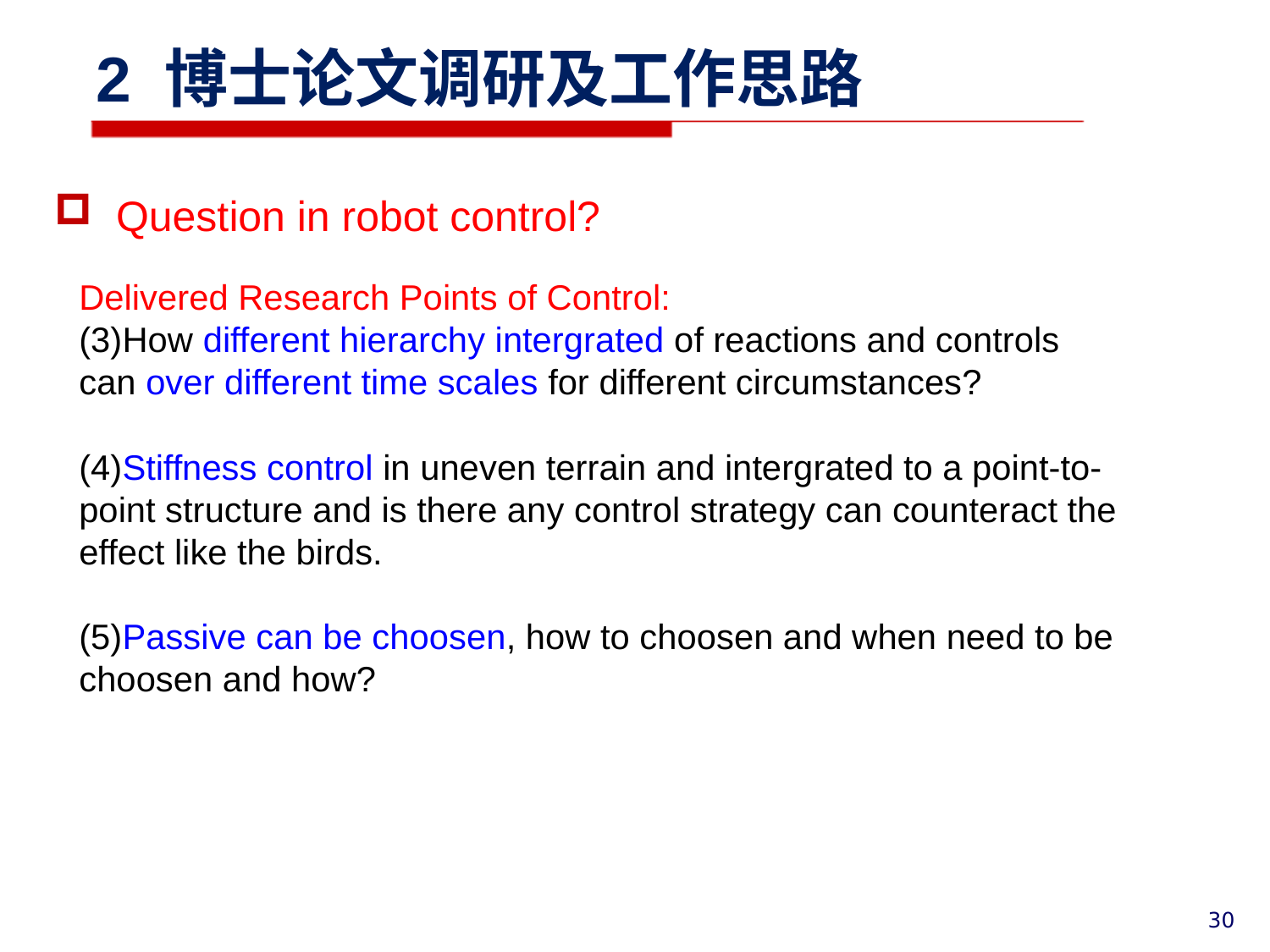

2 博士论文调研及工作思路
Question in robot control?
Delivered Research Points of Control:
(3)How different hierarchy intergrated of reactions and controls can over different time scales for different circumstances?

(4)Stiffness control in uneven terrain and intergrated to a point-to-point structure and is there any control strategy can counteract the effect like the birds.

(5)Passive can be choosen, how to choosen and when need to be choosen and how?

30
30